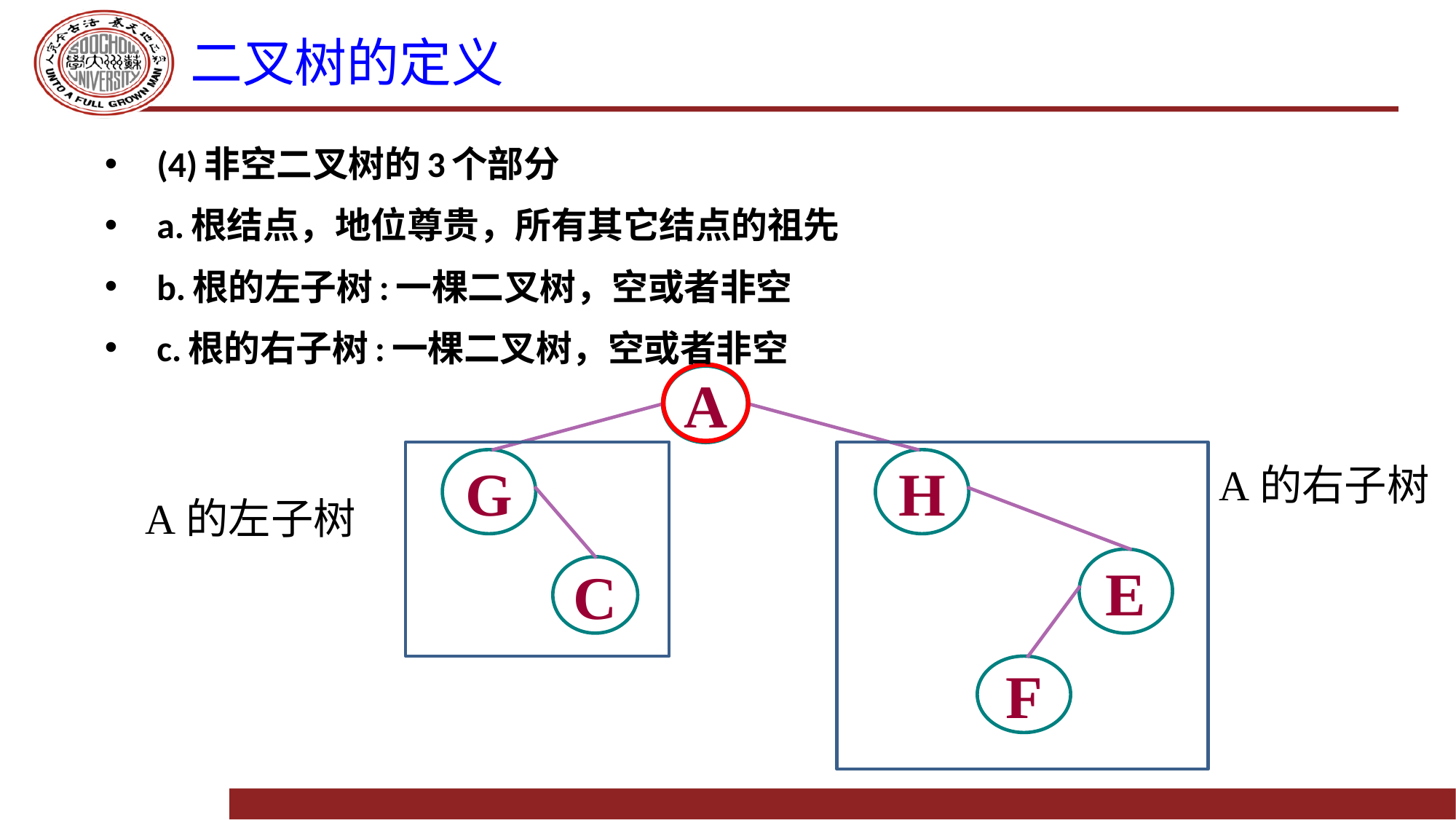

# 二叉树的定义
(4)非空二叉树的3个部分
a.根结点，地位尊贵，所有其它结点的祖先
b.根的左子树:一棵二叉树，空或者非空
c.根的右子树:一棵二叉树，空或者非空

A

G
H

E
C

F

A的右子树
A的左子树